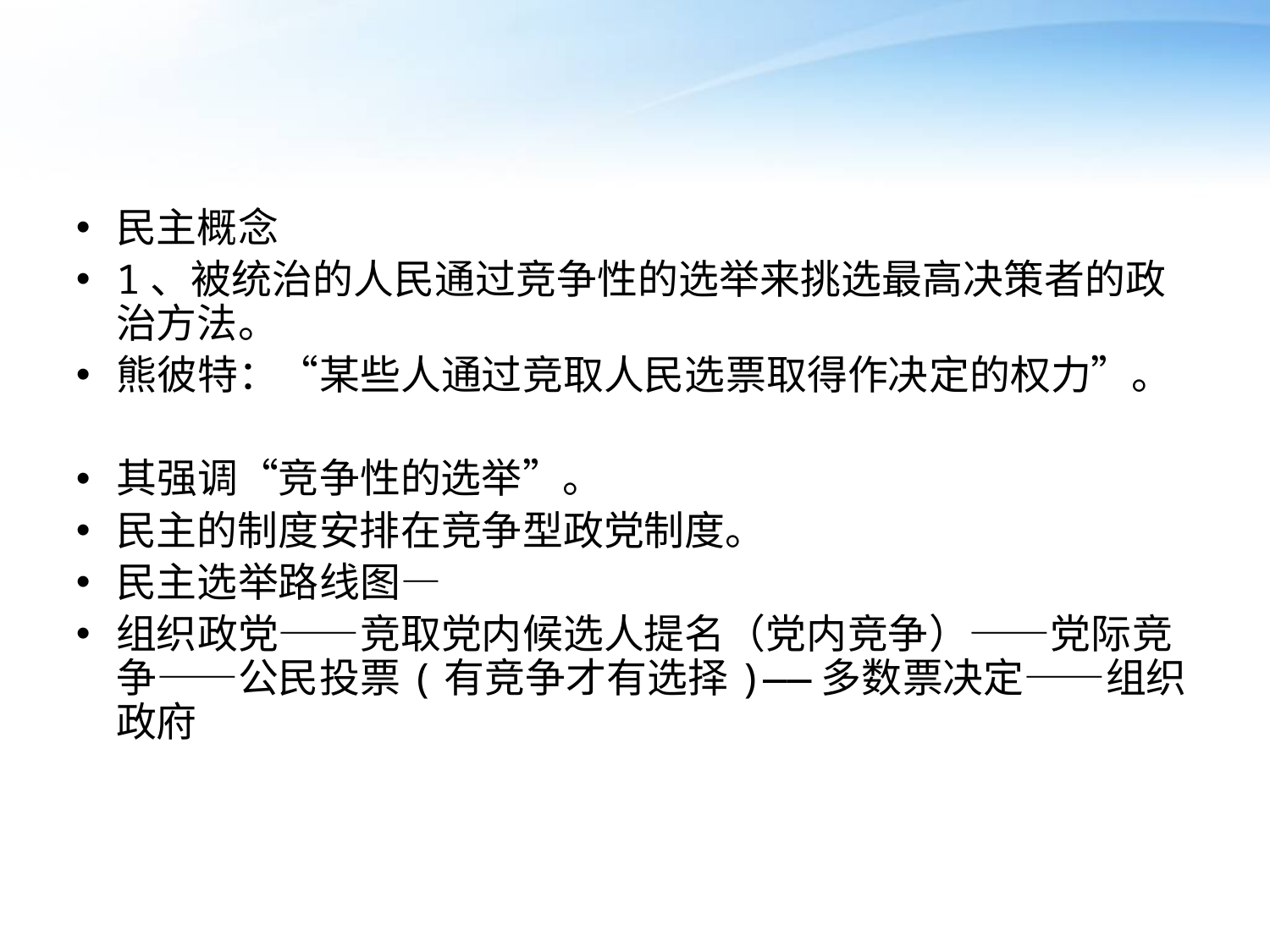

#
民主概念
1、被统治的人民通过竞争性的选举来挑选最高决策者的政治方法。
熊彼特：“某些人通过竞取人民选票取得作决定的权力”。

其强调“竞争性的选举”。
民主的制度安排在竞争型政党制度。
民主选举路线图—
组织政党——竞取党内候选人提名（党内竞争）——党际竞争——公民投票(有竞争才有选择)——多数票决定——组织政府